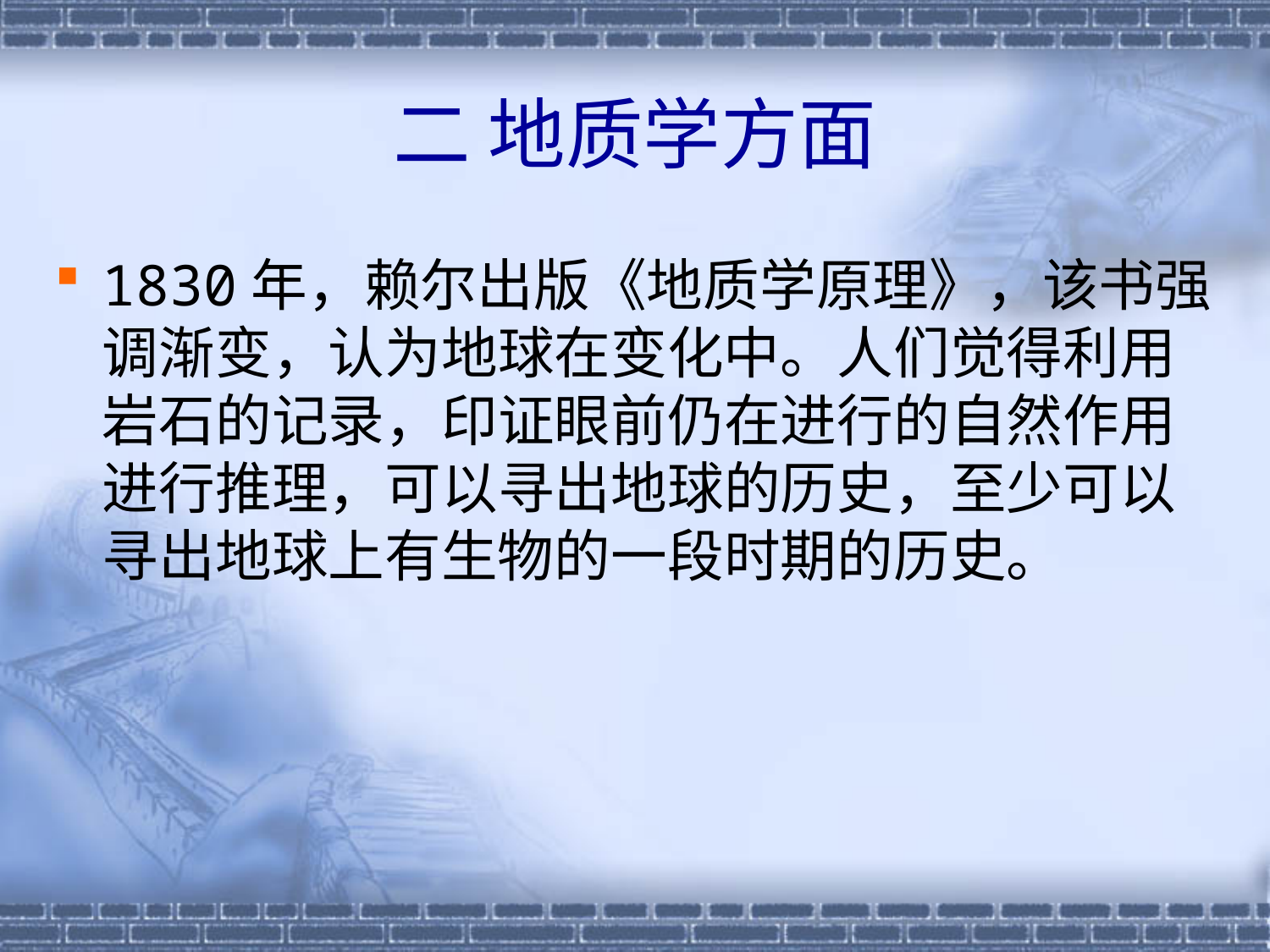

# 二 地质学方面
1830年，赖尔出版《地质学原理》，该书强调渐变，认为地球在变化中。人们觉得利用岩石的记录，印证眼前仍在进行的自然作用进行推理，可以寻出地球的历史，至少可以寻出地球上有生物的一段时期的历史。